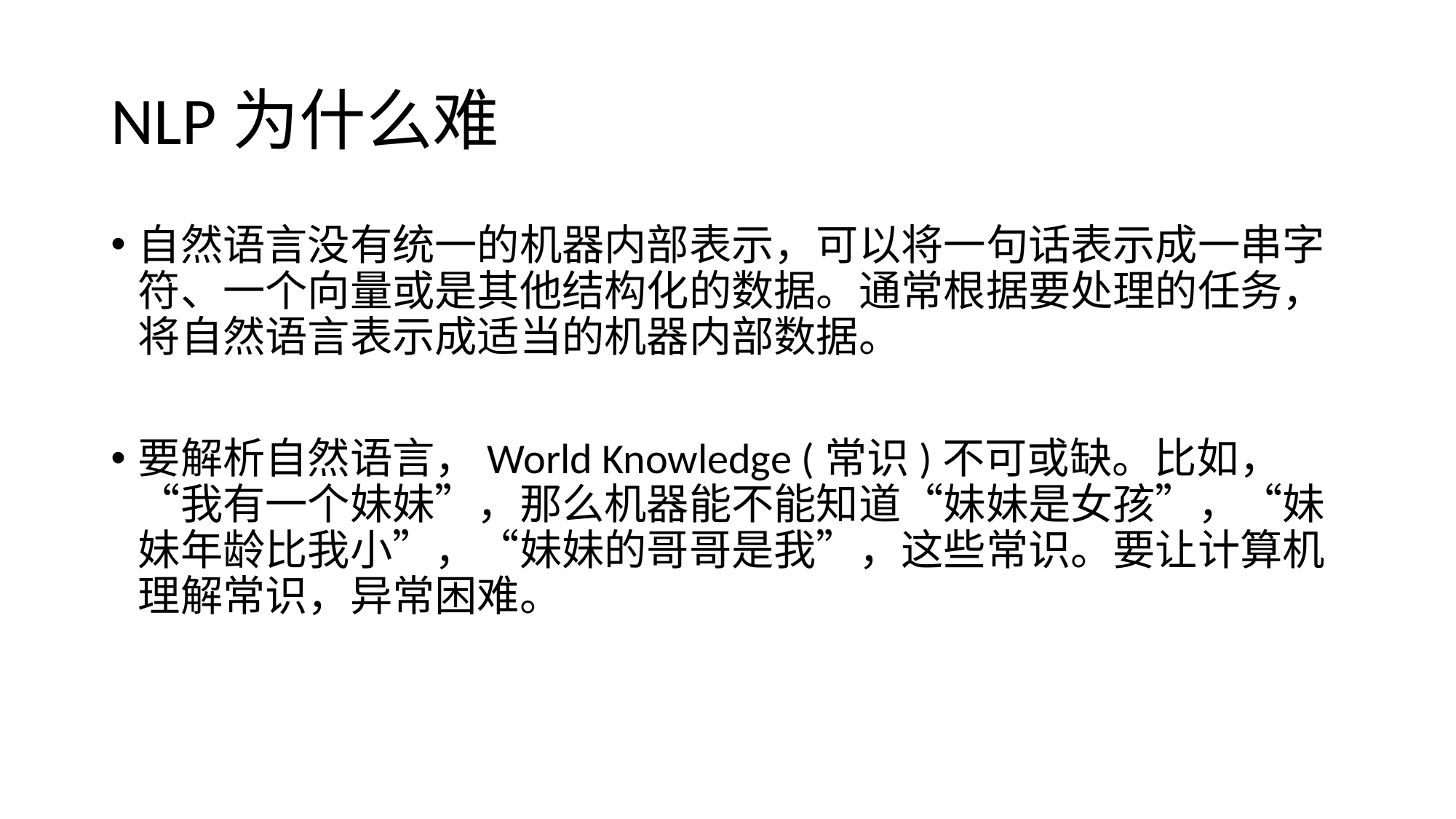

# NLP为什么难
自然语言没有统一的机器内部表示，可以将一句话表示成一串字符、一个向量或是其他结构化的数据。通常根据要处理的任务，将自然语言表示成适当的机器内部数据。

要解析自然语言，World Knowledge (常识)不可或缺。比如，“我有一个妹妹”，那么机器能不能知道“妹妹是女孩”，“妹妹年龄比我小”，“妹妹的哥哥是我”，这些常识。要让计算机理解常识，异常困难。